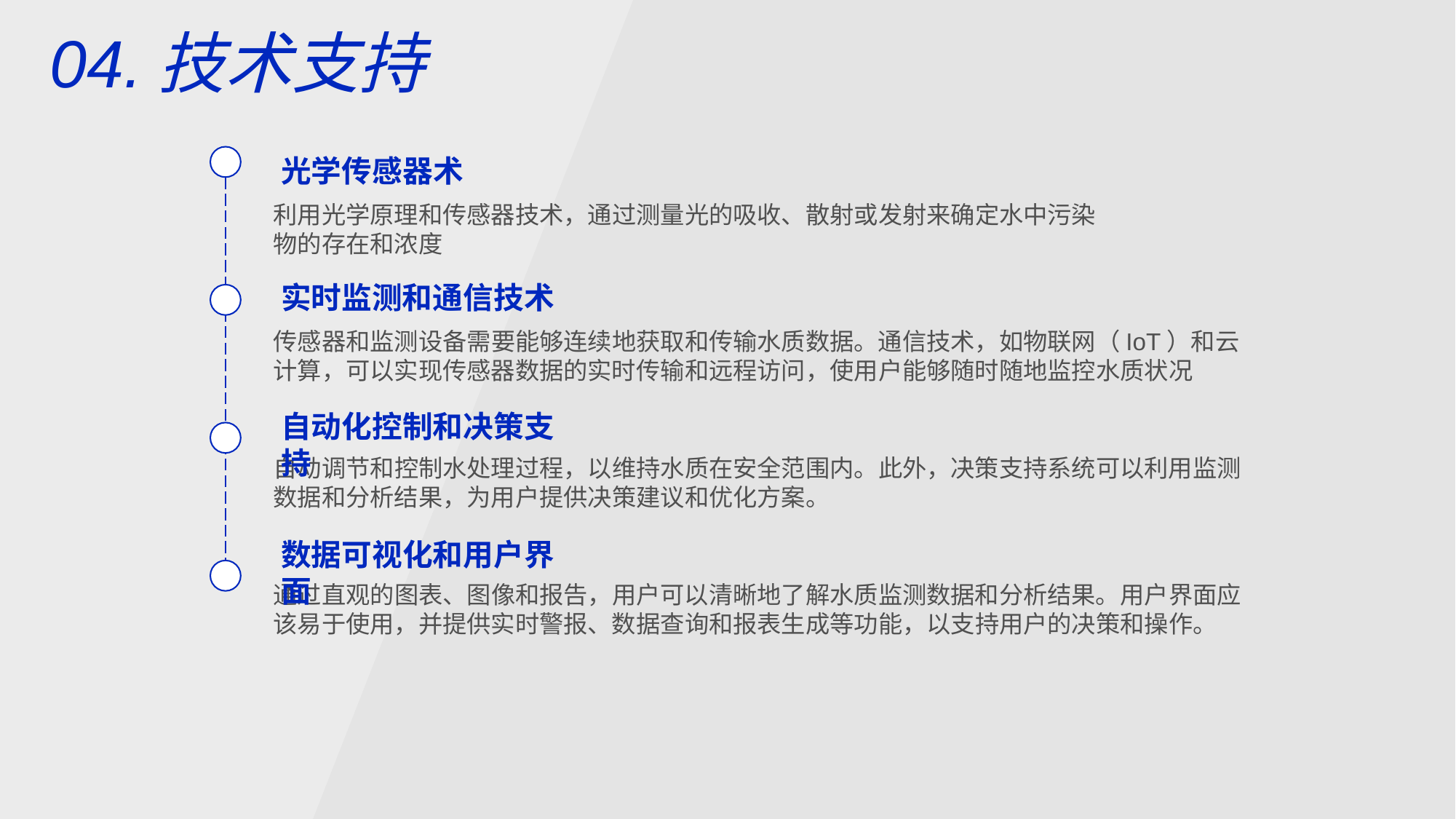

04.技术支持

光学传感器术
利用光学原理和传感器技术，通过测量光的吸收、散射或发射来确定水中污染物的存在和浓度
实时监测和通信技术

传感器和监测设备需要能够连续地获取和传输水质数据。通信技术，如物联网（IoT）和云计算，可以实现传感器数据的实时传输和远程访问，使用户能够随时随地监控水质状况
自动化控制和决策支持

自动调节和控制水处理过程，以维持水质在安全范围内。此外，决策支持系统可以利用监测数据和分析结果，为用户提供决策建议和优化方案。
数据可视化和用户界面

通过直观的图表、图像和报告，用户可以清晰地了解水质监测数据和分析结果。用户界面应该易于使用，并提供实时警报、数据查询和报表生成等功能，以支持用户的决策和操作。